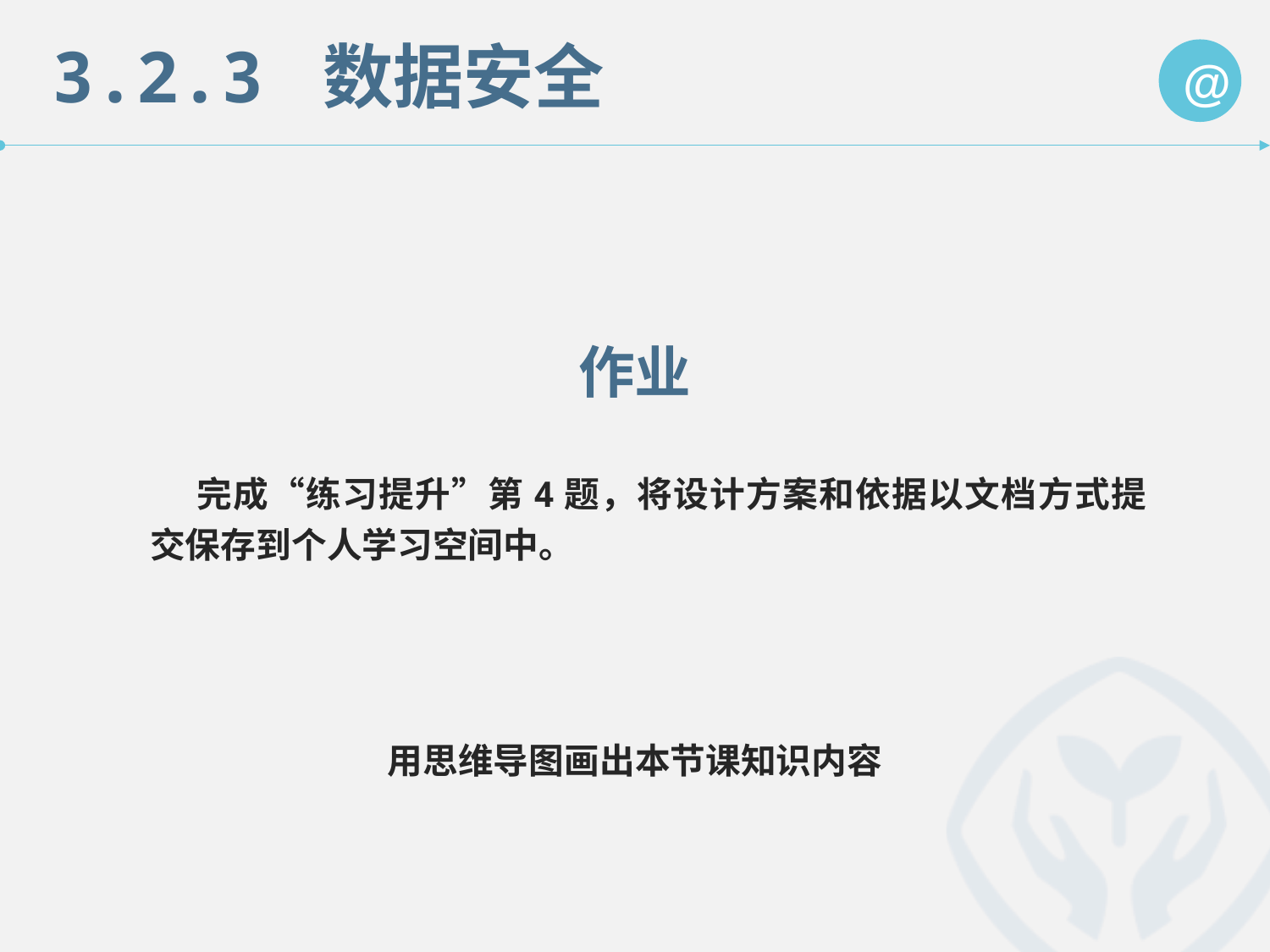

3.2.3 数据安全
@
作业
    完成“练习提升”第4题，将设计方案和依据以文档方式提交保存到个人学习空间中。
用思维导图画出本节课知识内容